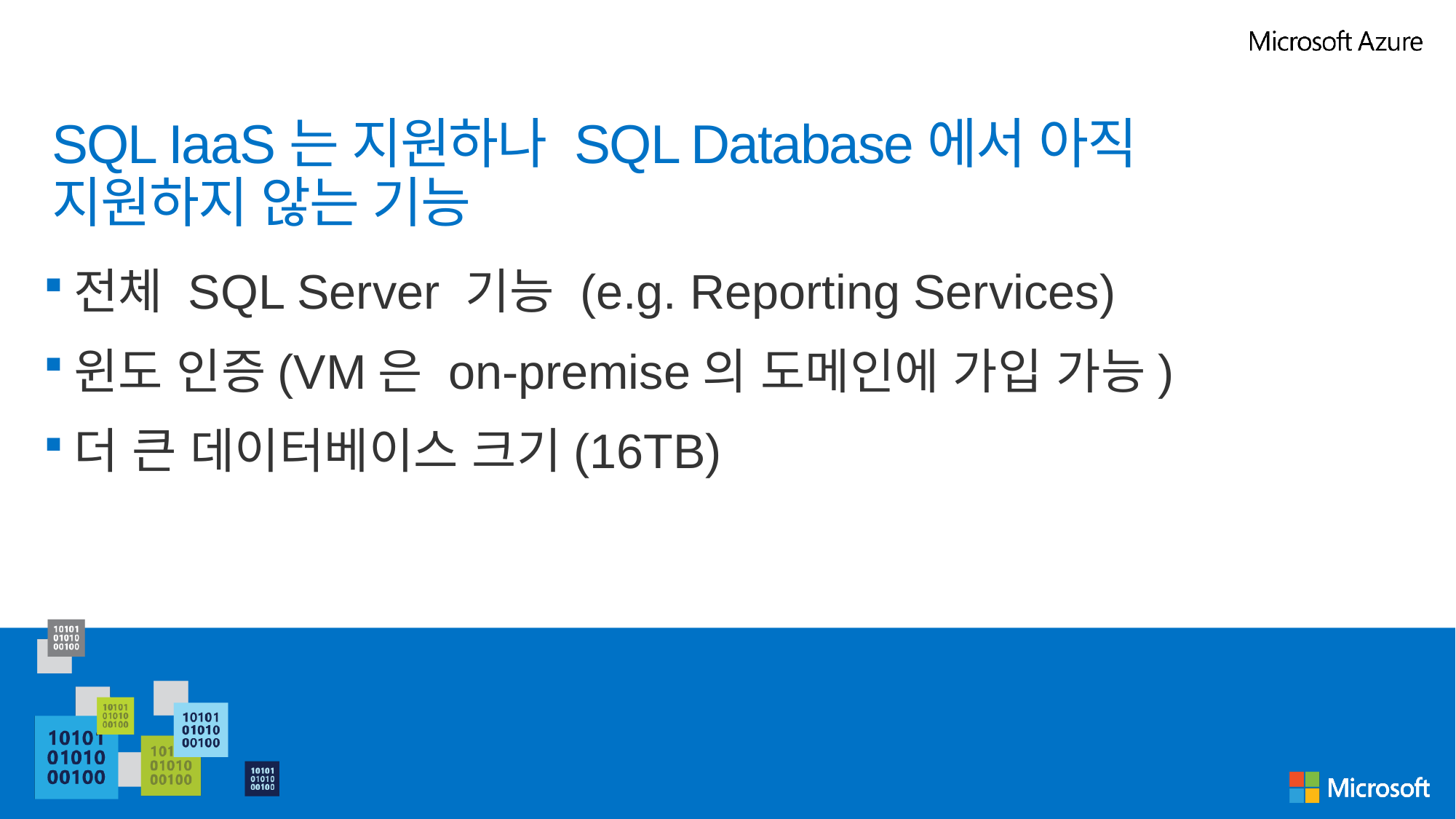

# SQL IaaS는 지원하나 SQL Database에서 아직 지원하지 않는 기능
전체 SQL Server 기능 (e.g. Reporting Services)
윈도 인증(VM은 on-premise의 도메인에 가입 가능)
더 큰 데이터베이스 크기(16TB)